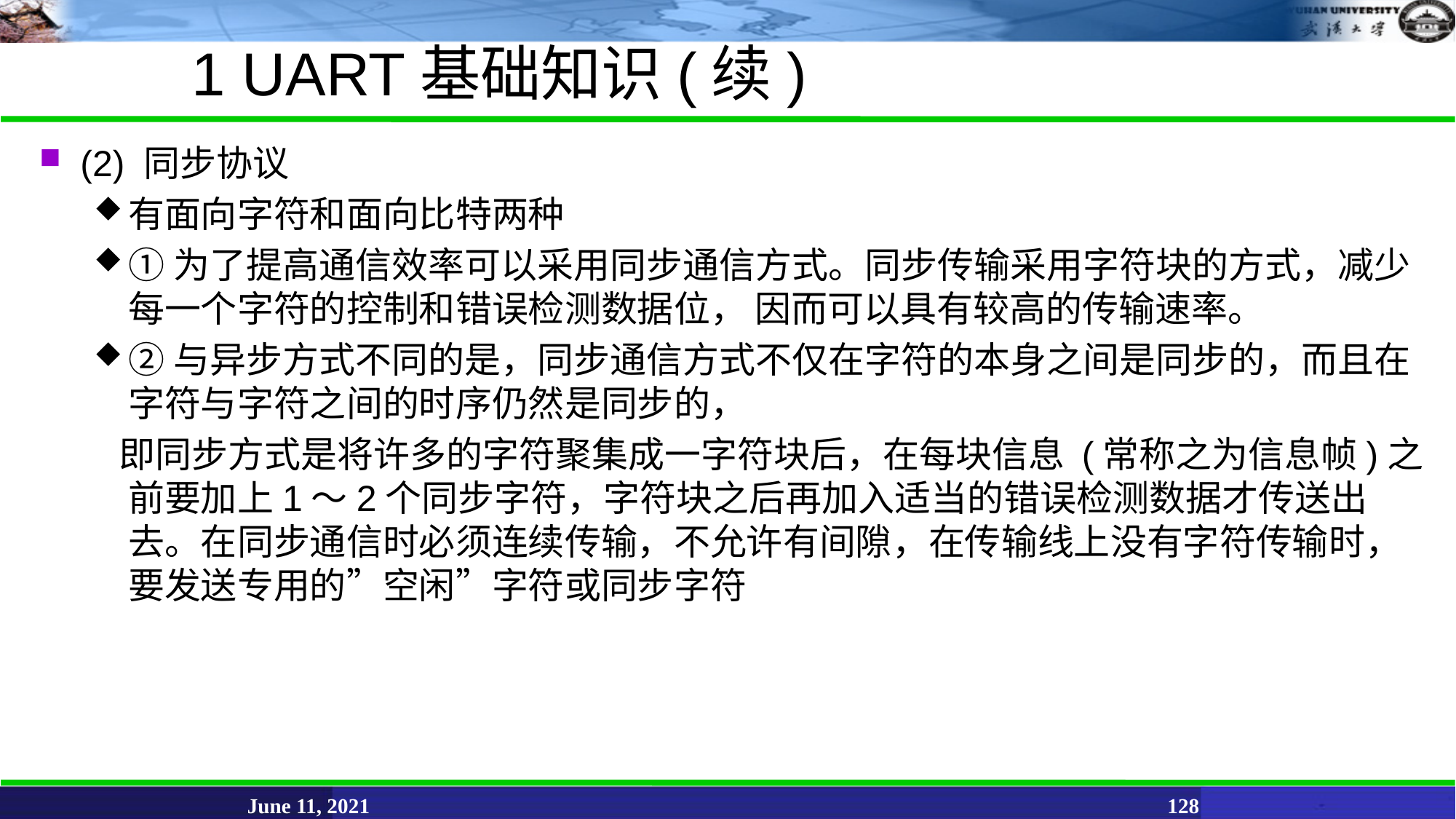

1 UART基础知识(续)
(2) 同步协议
有面向字符和面向比特两种
①为了提高通信效率可以采用同步通信方式。同步传输采用字符块的方式，减少每一个字符的控制和错误检测数据位， 因而可以具有较高的传输速率。
②与异步方式不同的是，同步通信方式不仅在字符的本身之间是同步的，而且在字符与字符之间的时序仍然是同步的，
  即同步方式是将许多的字符聚集成一字符块后，在每块信息 (常称之为信息帧)之前要加上1～2个同步字符，字符块之后再加入适当的错误检测数据才传送出去。在同步通信时必须连续传输，不允许有间隙，在传输线上没有字符传输时，要发送专用的”空闲”字符或同步字符
June 11, 2021

128